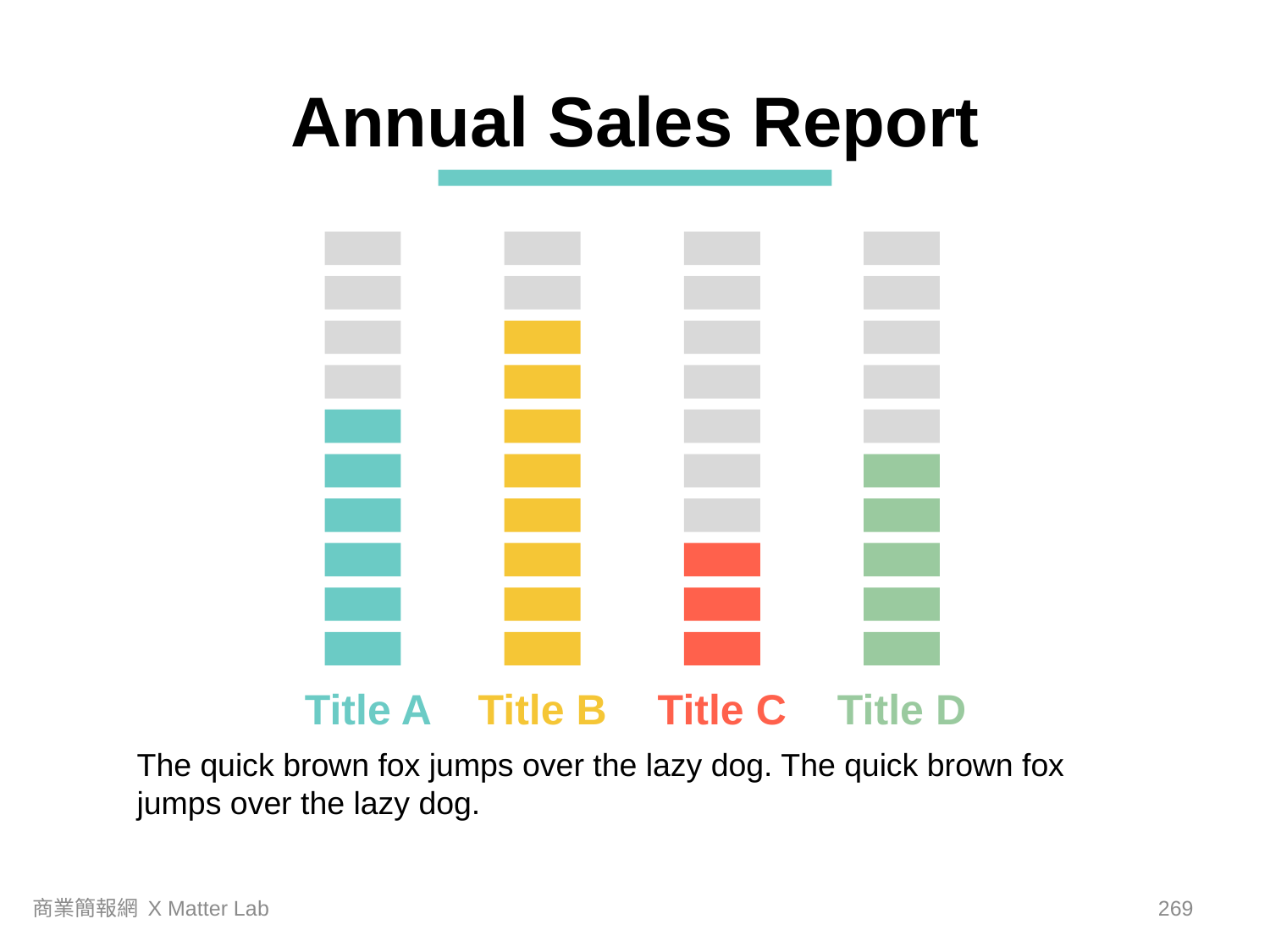

Annual Sales Report

Title A
Title B
Title C
Title D
The quick brown fox jumps over the lazy dog. The quick brown fox jumps over the lazy dog.
商業簡報網 X Matter Lab
269